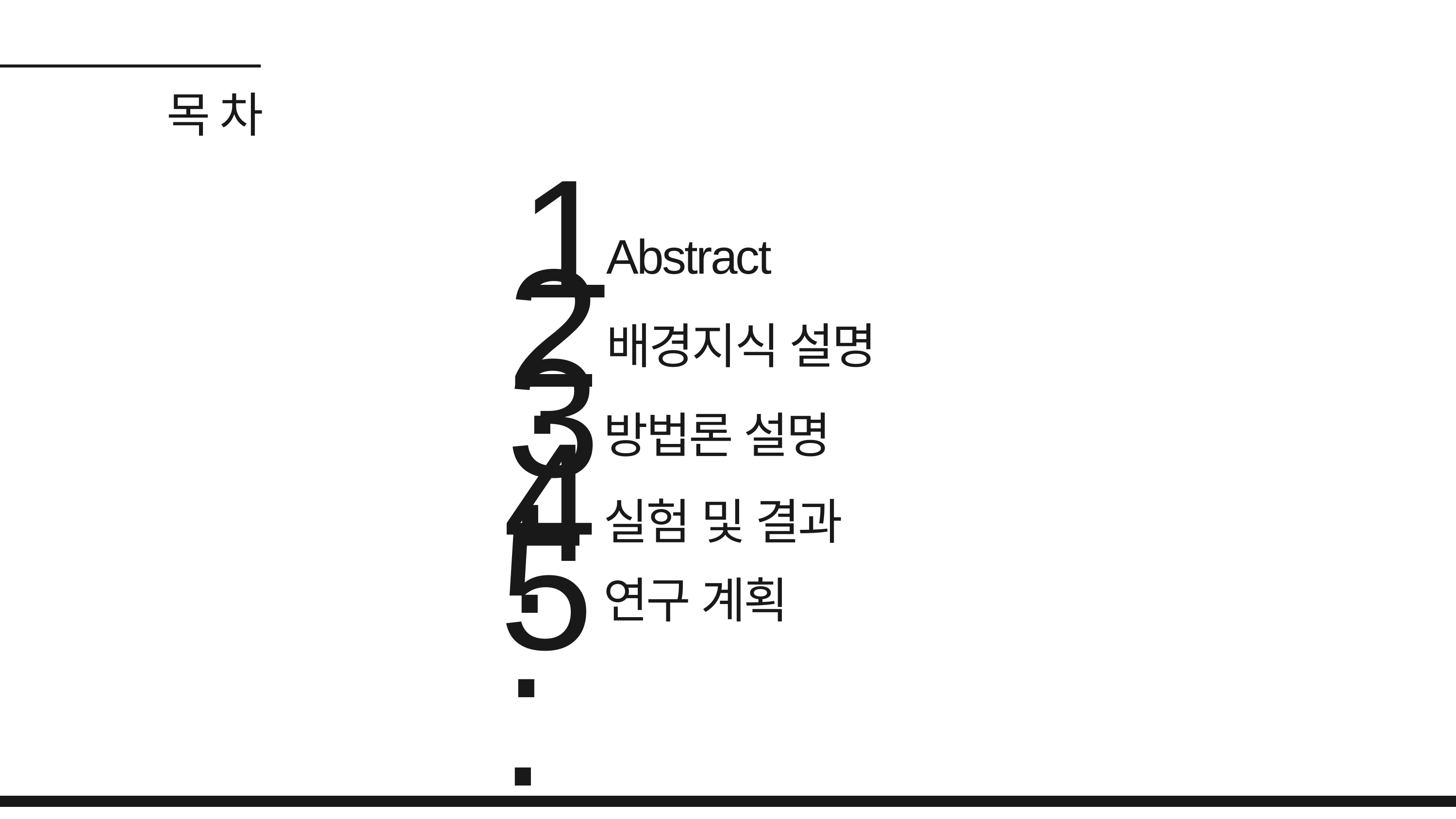

목 차
1.
Abstract
2.
배경지식 설명
3.
방법론 설명
4.
실험 및 결과
5.
연구 계획